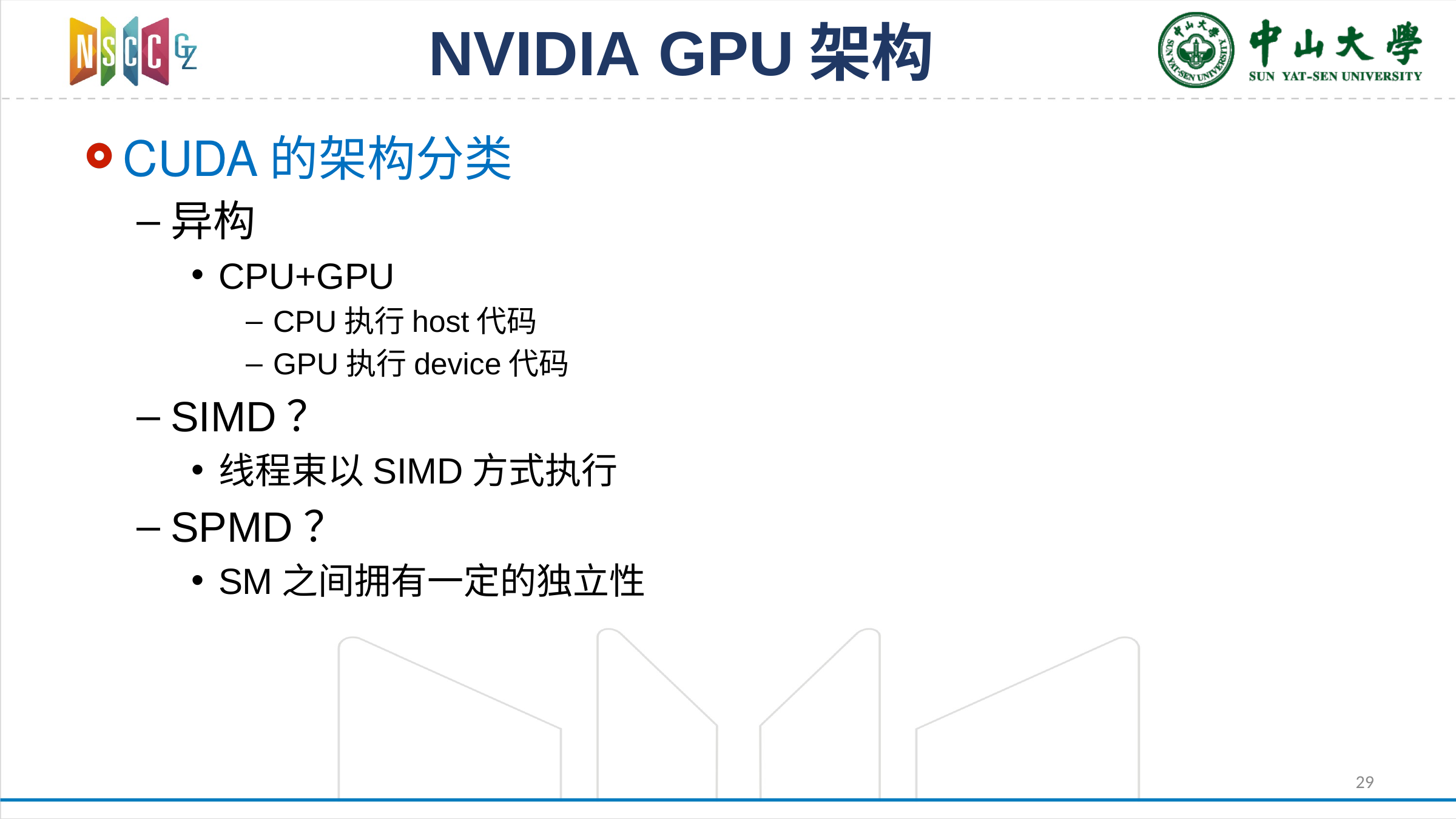

# NVIDIA GPU架构
CUDA的架构分类
异构
CPU+GPU
CPU执行host代码
GPU执行device代码
SIMD？
线程束以SIMD方式执行
SPMD？
SM之间拥有一定的独立性
29